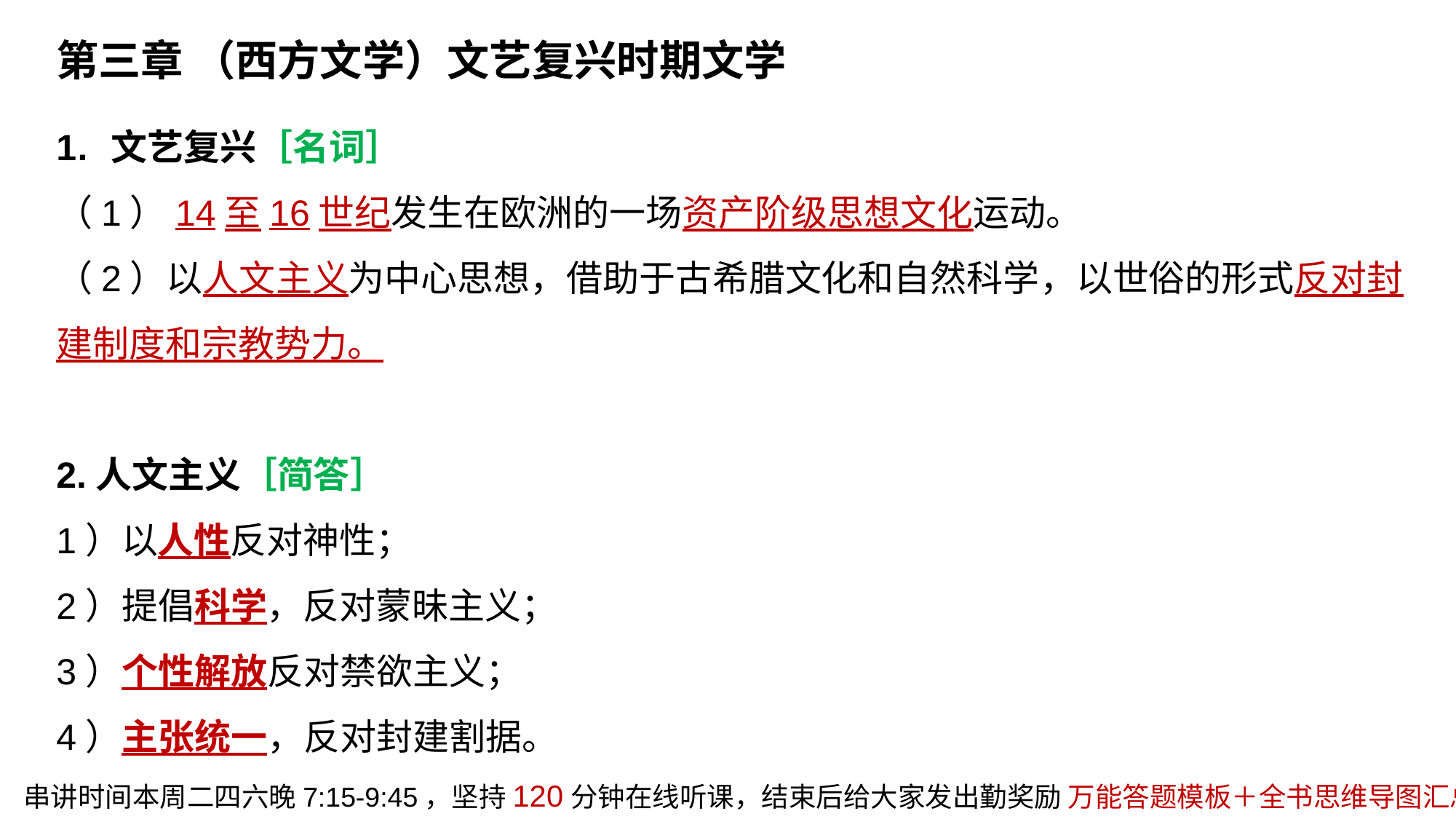

第三章 （西方文学）文艺复兴时期文学
文艺复兴［名词］
（1）14至16世纪发生在欧洲的一场资产阶级思想文化运动。 
（2）以人文主义为中心思想，借助于古希腊文化和自然科学，以世俗的形式反对封建制度和宗教势力。

2.人文主义［简答］
1）以人性反对神性；
2）提倡科学，反对蒙昧主义；
3）个性解放反对禁欲主义；
4）主张统一，反对封建割据。